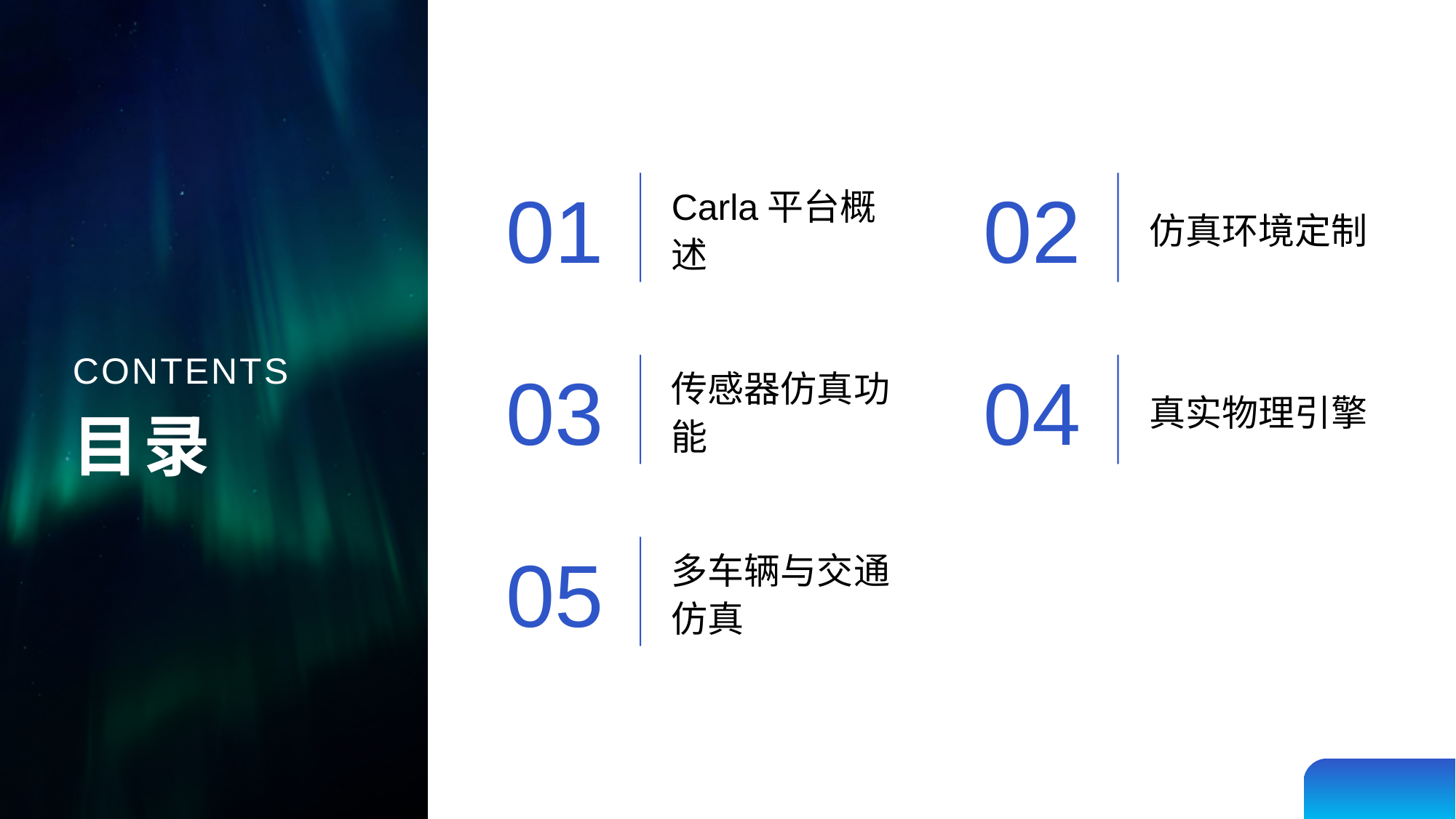

01
02

Carla平台概述

仿真环境定制
03
04

传感器仿真功能

真实物理引擎
05

多车辆与交通仿真
CONTENTS
目录